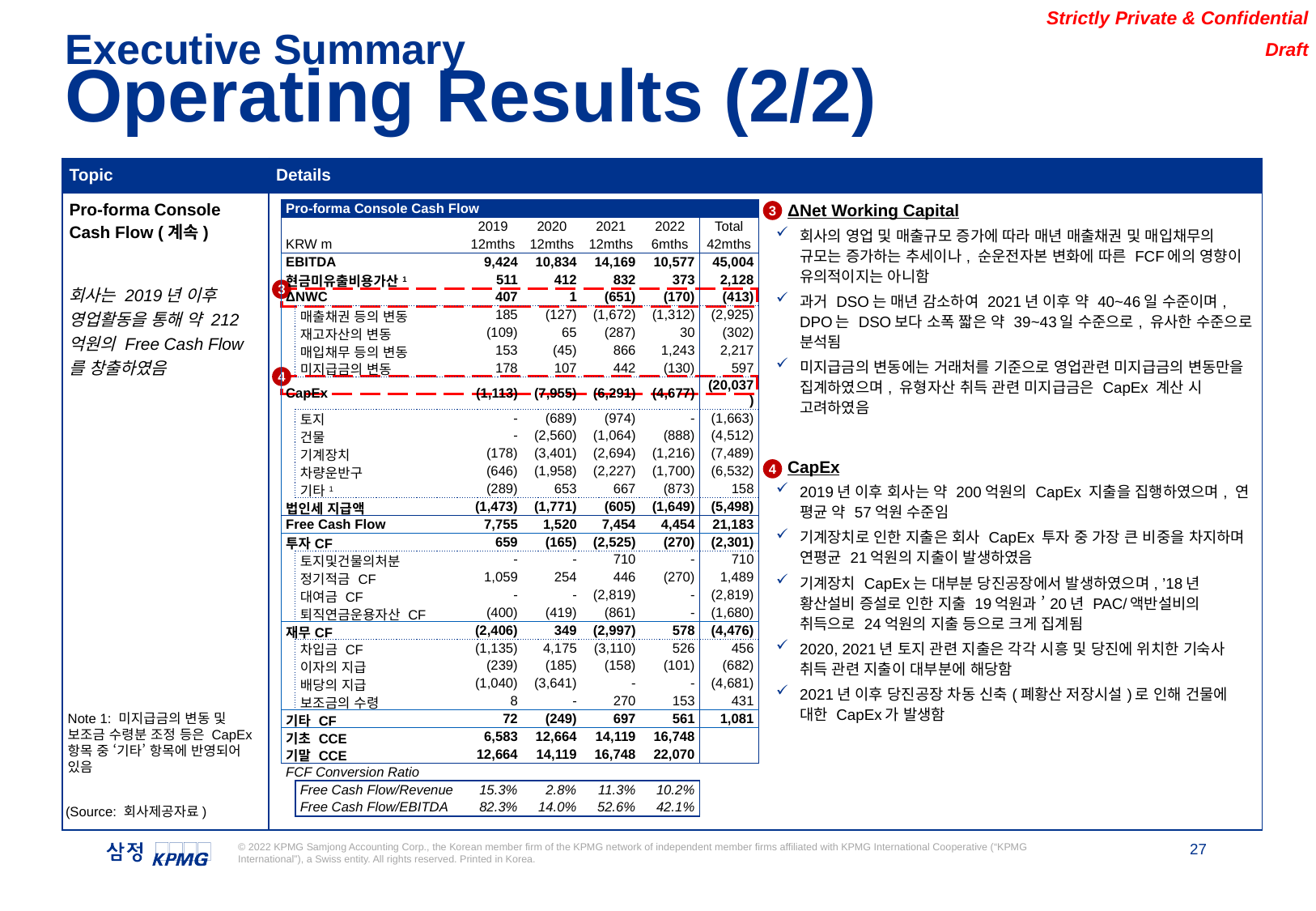

Executive Summary
Operating Results (2/2)
| Topic | Details |
| --- | --- |
| Pro-forma Console Cash Flow (계속) 회사는 2019년 이후 영업활동을 통해 약 212억원의 Free Cash Flow를 창출하였음 | ΔNet Working Capital 회사의 영업 및 매출규모 증가에 따라 매년 매출채권 및 매입채무의 규모는 증가하는 추세이나, 순운전자본 변화에 따른 FCF에의 영향이 유의적이지는 아니함 과거 DSO는 매년 감소하여 2021년 이후 약 40~46일 수준이며, DPO는 DSO보다 소폭 짧은 약 39~43일 수준으로, 유사한 수준으로 분석됨 미지급금의 변동에는 거래처를 기준으로 영업관련 미지급금의 변동만을 집계하였으며, 유형자산 취득 관련 미지급금은 CapEx 계산 시 고려하였음 CapEx 2019년 이후 회사는 약 200억원의 CapEx 지출을 집행하였으며, 연 평균 약 57억원 수준임 기계장치로 인한 지출은 회사 CapEx 투자 중 가장 큰 비중을 차지하며 연평균 21억원의 지출이 발생하였음 기계장치 CapEx는 대부분 당진공장에서 발생하였으며, ’18년 황산설비 증설로 인한 지출 19억원과 ’20년 PAC/액반설비의 취득으로 24억원의 지출 등으로 크게 집계됨 2020, 2021년 토지 관련 지출은 각각 시흥 및 당진에 위치한 기숙사 취득 관련 지출이 대부분에 해당함 2021년 이후 당진공장 차동 신축(폐황산 저장시설)로 인해 건물에 대한 CapEx가 발생함 |
| Pro-forma Console Cash Flow |  |  |  |  |  |  |
| --- | --- | --- | --- | --- | --- | --- |
|  |  | 2019 | 2020 | 2021 | 2022 | Total |
| KRW m |  | 12mths | 12mths | 12mths | 6mths | 42mths |
| EBITDA |  | 9,424 | 10,834 | 14,169 | 10,577 | 45,004 |
| 현금미유출비용가산1 |  | 511 | 412 | 832 | 373 | 2,128 |
| ΔNWC |  | 407 | 1 | (651) | (170) | (413) |
|  | 매출채권 등의 변동 | 185 | (127) | (1,672) | (1,312) | (2,925) |
|  | 재고자산의 변동 | (109) | 65 | (287) | 30 | (302) |
|  | 매입채무 등의 변동 | 153 | (45) | 866 | 1,243 | 2,217 |
|  | 미지급금의 변동 | 178 | 107 | 442 | (130) | 597 |
| CapEx |  | (1,113) | (7,955) | (6,291) | (4,677) | (20,037) |
|  | 토지 | - | (689) | (974) | - | (1,663) |
|  | 건물 | - | (2,560) | (1,064) | (888) | (4,512) |
|  | 기계장치 | (178) | (3,401) | (2,694) | (1,216) | (7,489) |
|  | 차량운반구 | (646) | (1,958) | (2,227) | (1,700) | (6,532) |
|  | 기타1 | (289) | 653 | 667 | (873) | 158 |
| 법인세 지급액 |  | (1,473) | (1,771) | (605) | (1,649) | (5,498) |
| Free Cash Flow |  | 7,755 | 1,520 | 7,454 | 4,454 | 21,183 |
| 투자CF |  | 659 | (165) | (2,525) | (270) | (2,301) |
|  | 토지및건물의처분 | - | - | 710 | - | 710 |
|  | 정기적금 CF | 1,059 | 254 | 446 | (270) | 1,489 |
|  | 대여금 CF | - | - | (2,819) | - | (2,819) |
|  | 퇴직연금운용자산 CF | (400) | (419) | (861) | - | (1,680) |
| 재무CF |  | (2,406) | 349 | (2,997) | 578 | (4,476) |
|  | 차입금 CF | (1,135) | 4,175 | (3,110) | 526 | 456 |
|  | 이자의 지급 | (239) | (185) | (158) | (101) | (682) |
|  | 배당의 지급 | (1,040) | (3,641) | - | - | (4,681) |
|  | 보조금의 수령 | 8 | - | 270 | 153 | 431 |
| 기타 CF |  | 72 | (249) | 697 | 561 | 1,081 |
| 기초 CCE |  | 6,583 | 12,664 | 14,119 | 16,748 |  |
| 기말 CCE |  | 12,664 | 14,119 | 16,748 | 22,070 |  |
| FCF Conversion Ratio |  |  |  |  |  |  |
|  | Free Cash Flow/Revenue | 15.3% | 2.8% | 11.3% | 10.2% |  |
|  | Free Cash Flow/EBITDA | 82.3% | 14.0% | 52.6% | 42.1% |  |
3
3

4

4
Note 1: 미지급금의 변동 및 보조금 수령분 조정 등은 CapEx 항목 중 ‘기타’ 항목에 반영되어 있음
(Source: 회사제공자료)